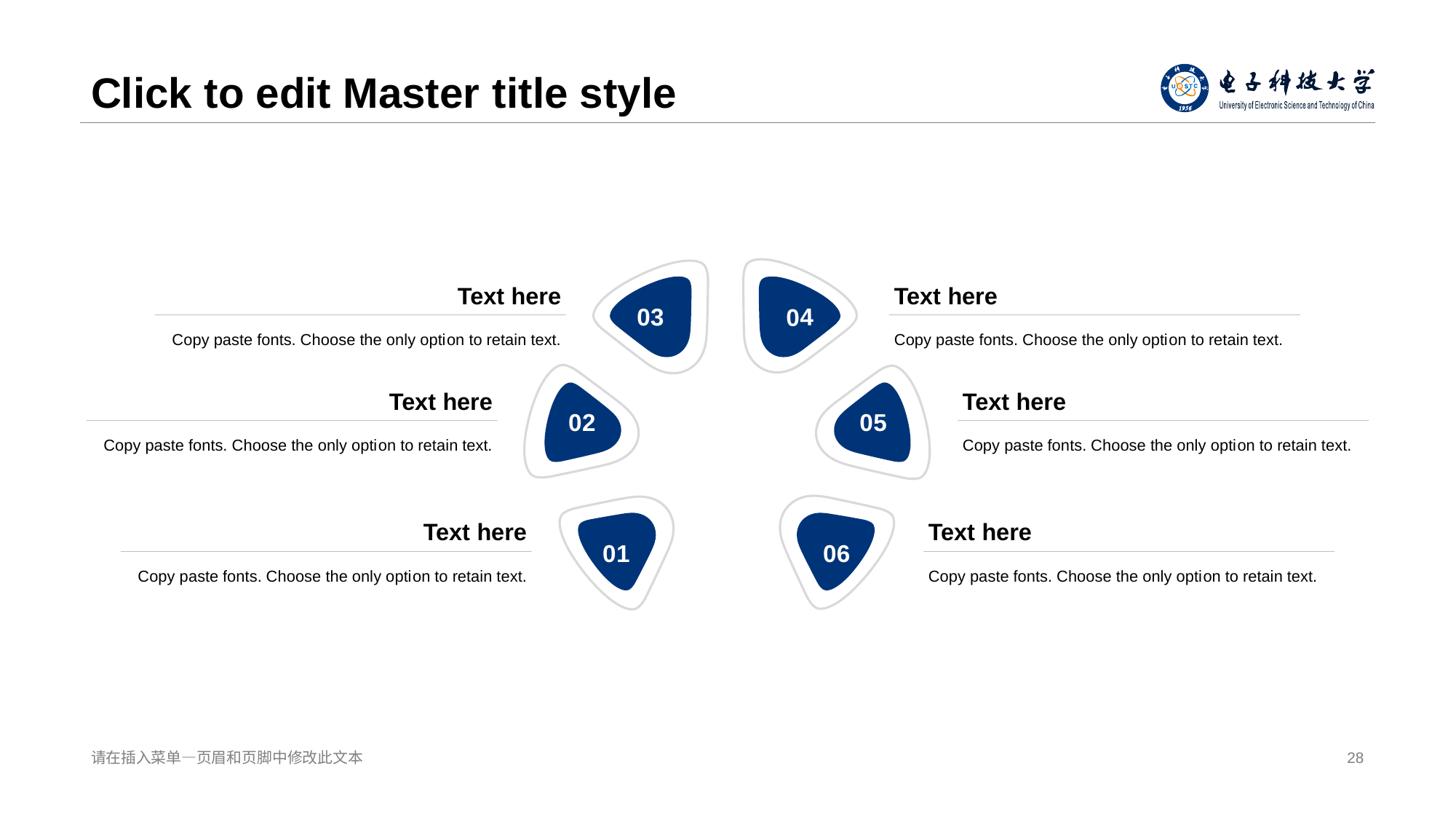

# Click to edit Master  title style

Text  here
Copy paste fonts. Choose the only opti on to retain text.
Text  here
0 3
0 4
Copy paste fonts. Choose the only opti on to retain text.

Text  here
Text  here
0 2
0 5
Copy paste fonts. Choose the only opti on to retain text.
Copy paste fonts. Choose the only opti on to retain text.

Text  here
Text  here
0 1
0 6
Copy paste fonts. Choose the only opti on to retain text.
Copy paste fonts. Choose the only opti on to retain text.
请在插入菜单—页眉和页 脚中修改此文本
28